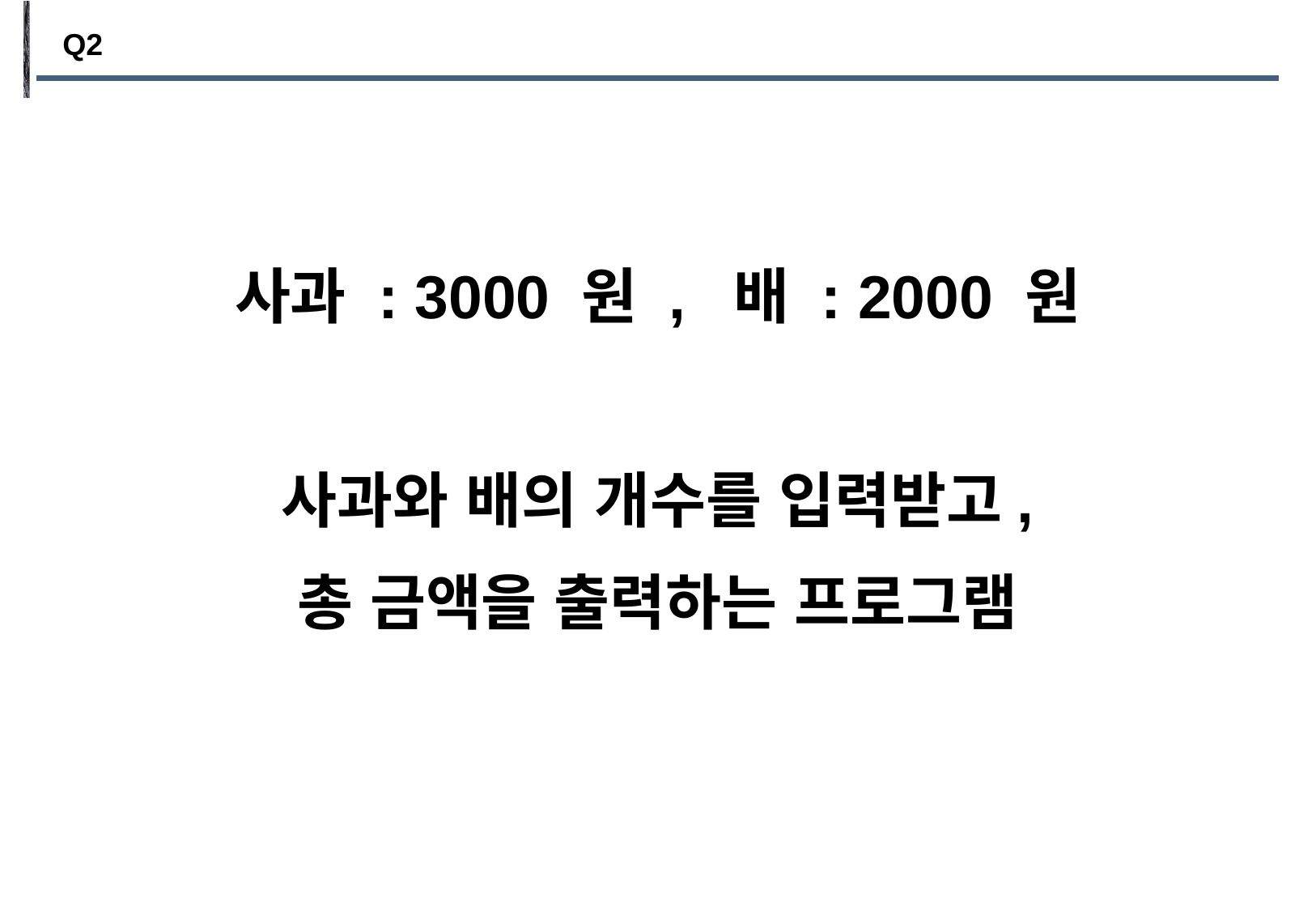

Q2

사과 : 3000 원 ,  배 : 2000 원

사과와 배의 개수를 입력받고,
총 금액을 출력하는 프로그램